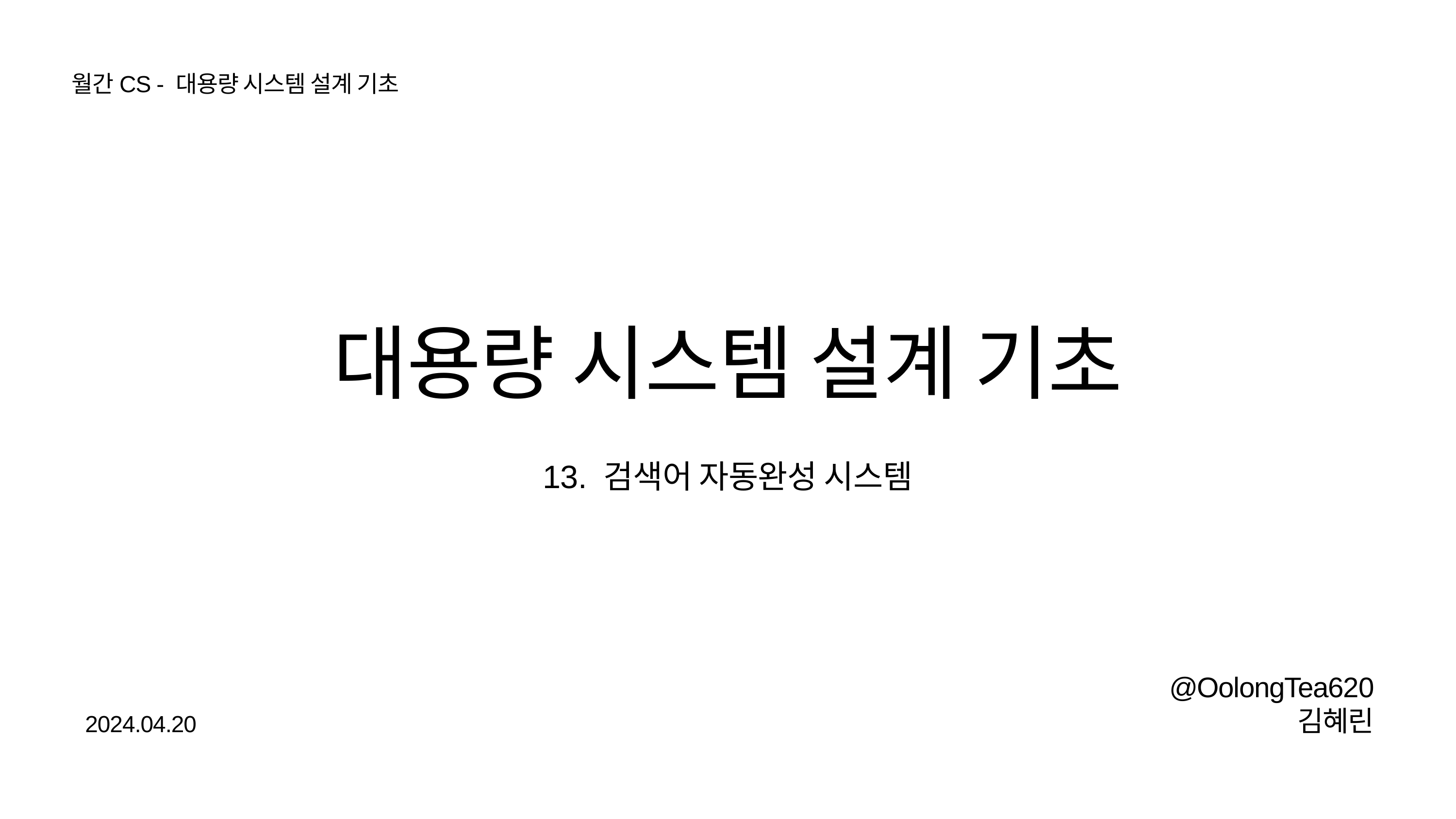

월간CS - 대용량 시스템 설계 기초
대용량 시스템 설계 기초
13. 검색어 자동완성 시스템
@OolongTea620
김혜린
2024.04.20